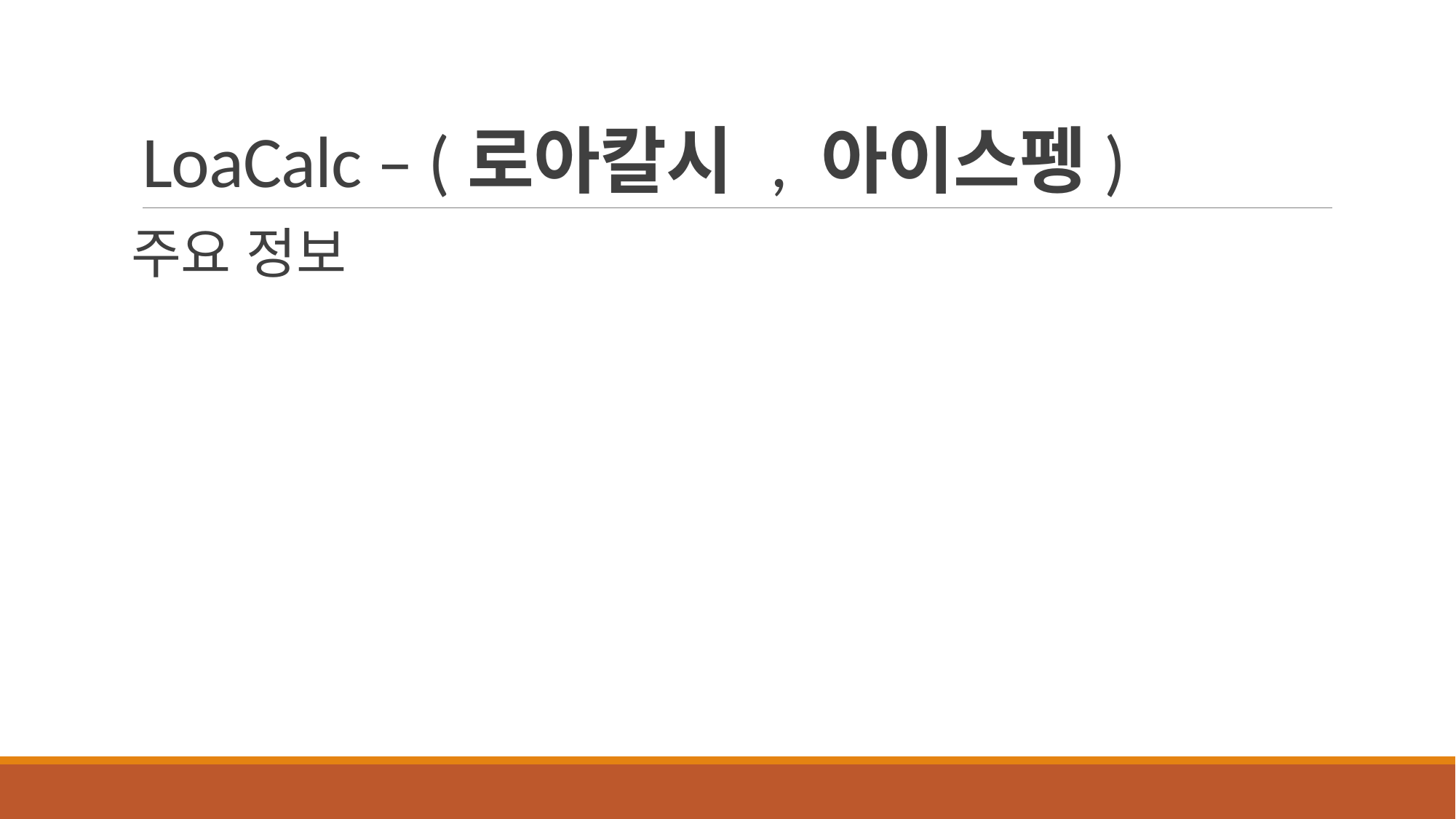

# LoaCalc – (로아칼시 , 아이스펭)
주요 정보